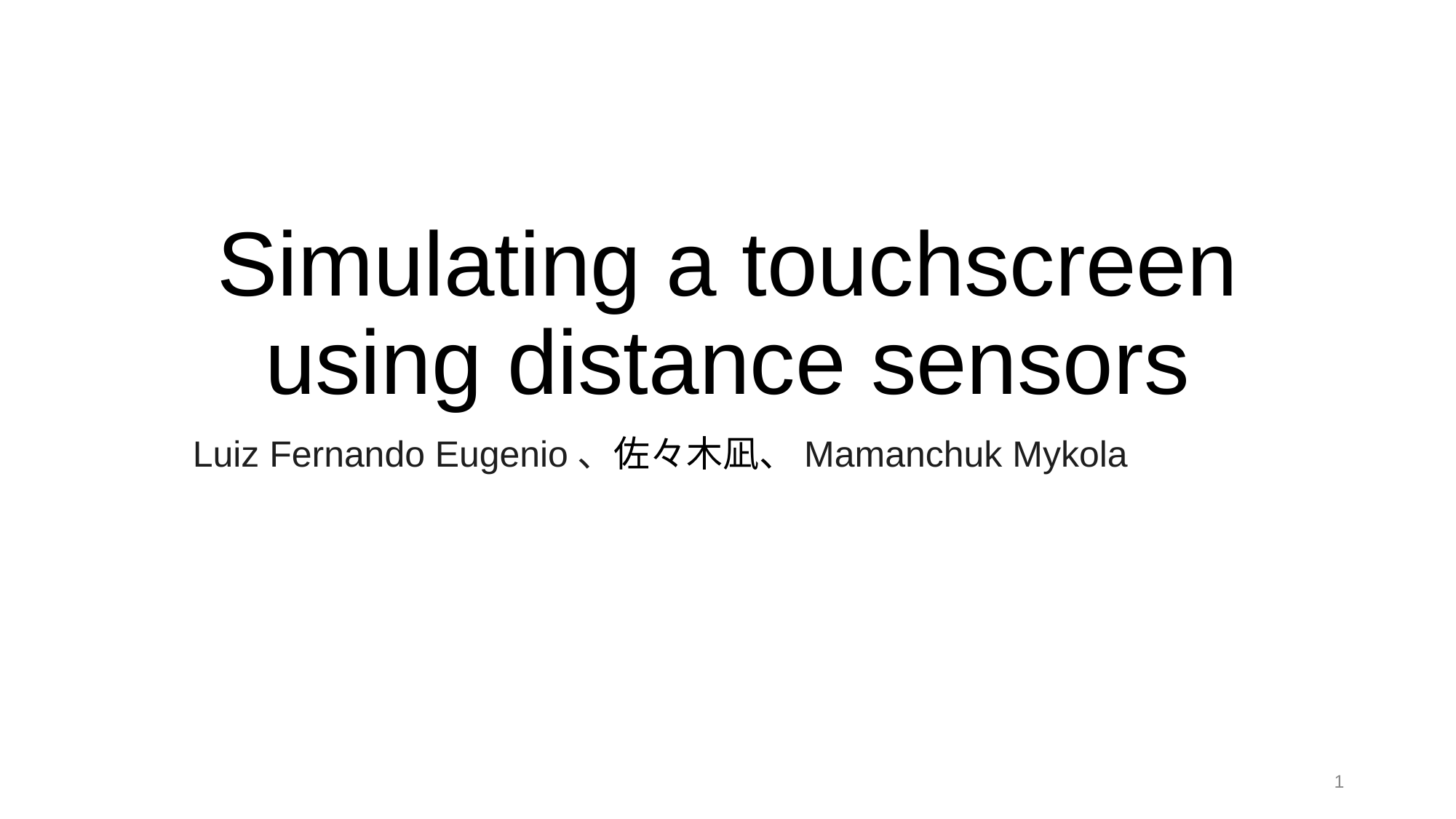

# Simulating a touchscreen using distance sensors
Luiz Fernando Eugenio、佐々木凪、Mamanchuk Mykola

1